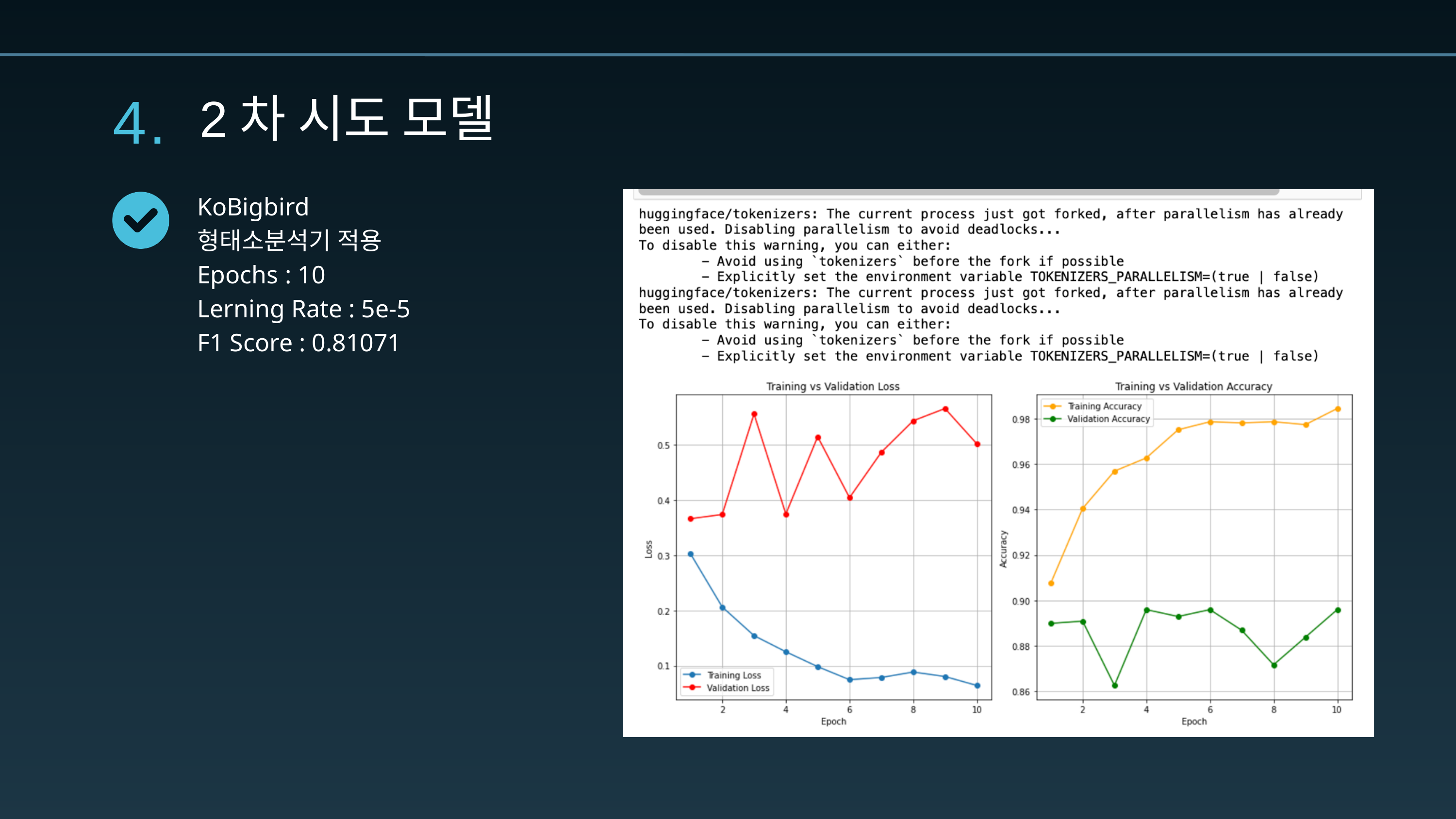

4.
2차 시도 모델
KoBigbird
형태소분석기 적용
Epochs : 10
Lerning Rate : 5e-5
F1 Score : 0.81071